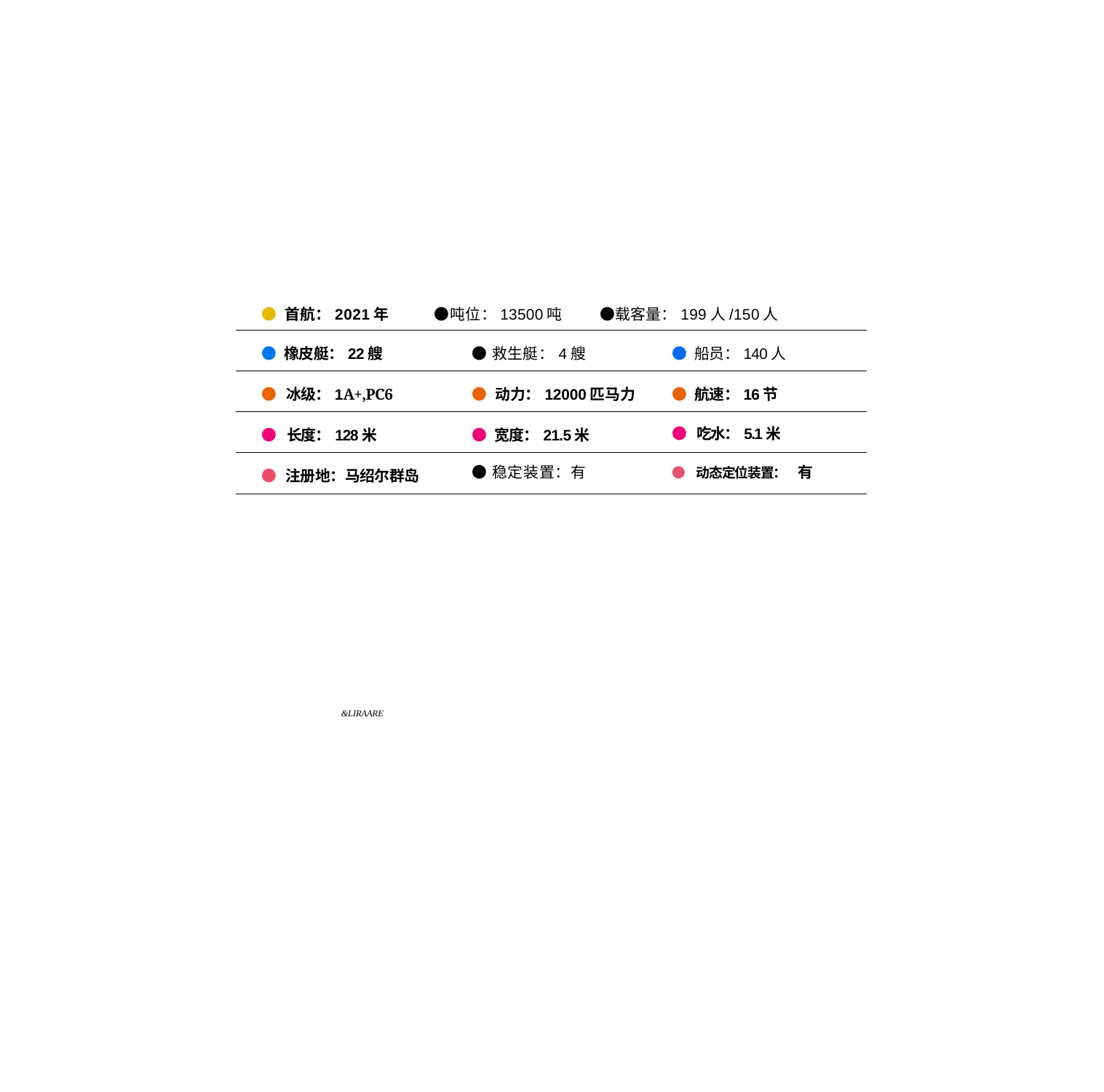

● 首航：2021年             ●吨位：13500吨          ●载客量：199人/150人
| ● 橡皮艇：22艘 | ●救生艇：4艘 | ● 船员：140人 |  |
| --- | --- | --- | --- |
| ● 冰级：1A+,PC6 | ● 动力：12000匹马力 | ● 航速：16节 |  |
| ● 长度：128米 | ● 宽度：21.5米 | ● 吃水：5.1米 |  |
| ● 注册地：马绍尔群岛 | ●稳定装置：有 | ● 动态定位装置： | 有 |

&LIRAARE